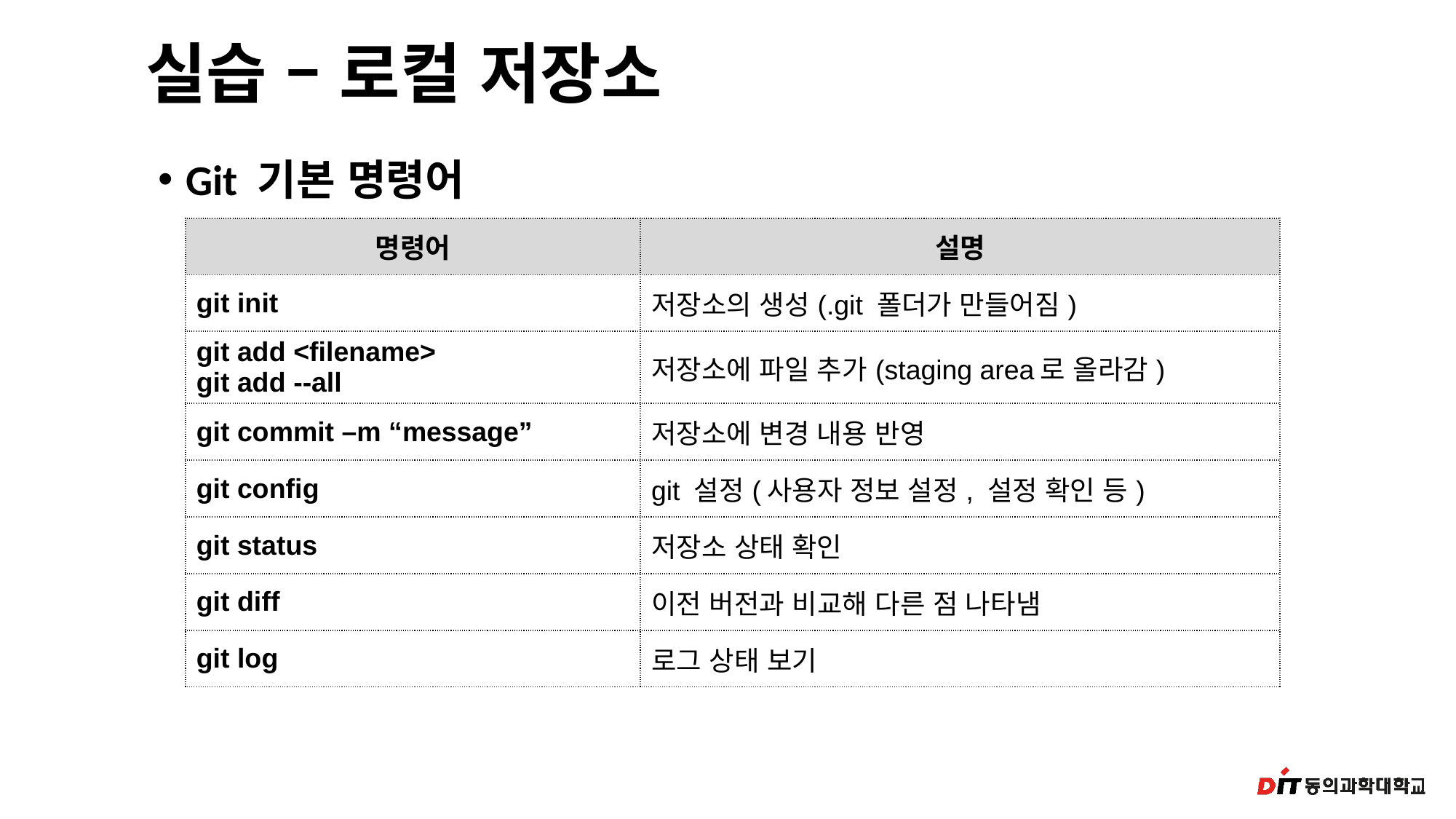

# 실습 – 로컬 저장소
Git 기본 명령어

| 명령어 | 설명 |
| --- | --- |
| git init | 저장소의 생성(.git 폴더가 만들어짐) |
| git add <filename> git add --all | 저장소에 파일 추가(staging area로 올라감) |
| git commit –m “message” | 저장소에 변경 내용 반영 |
| git config | git 설정(사용자 정보 설정, 설정 확인 등) |
| git status | 저장소 상태 확인 |
| git diff | 이전 버전과 비교해 다른 점 나타냄 |
| git log | 로그 상태 보기 |